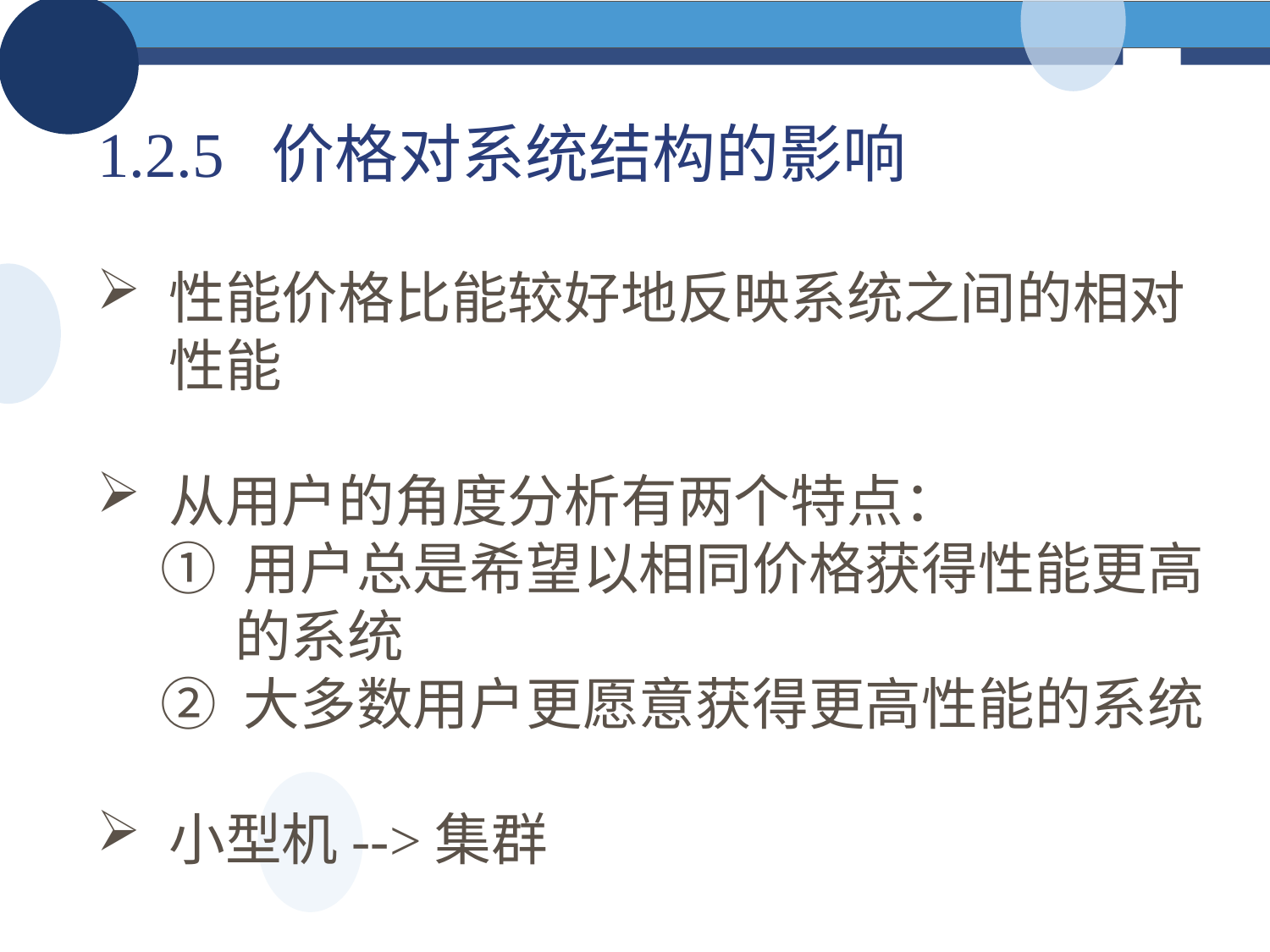

# 1.2.5  价格对系统结构的影响
性能价格比能较好地反映系统之间的相对性能

从用户的角度分析有两个特点：
① 用户总是希望以相同价格获得性能更高的系统
② 大多数用户更愿意获得更高性能的系统

小型机-->集群